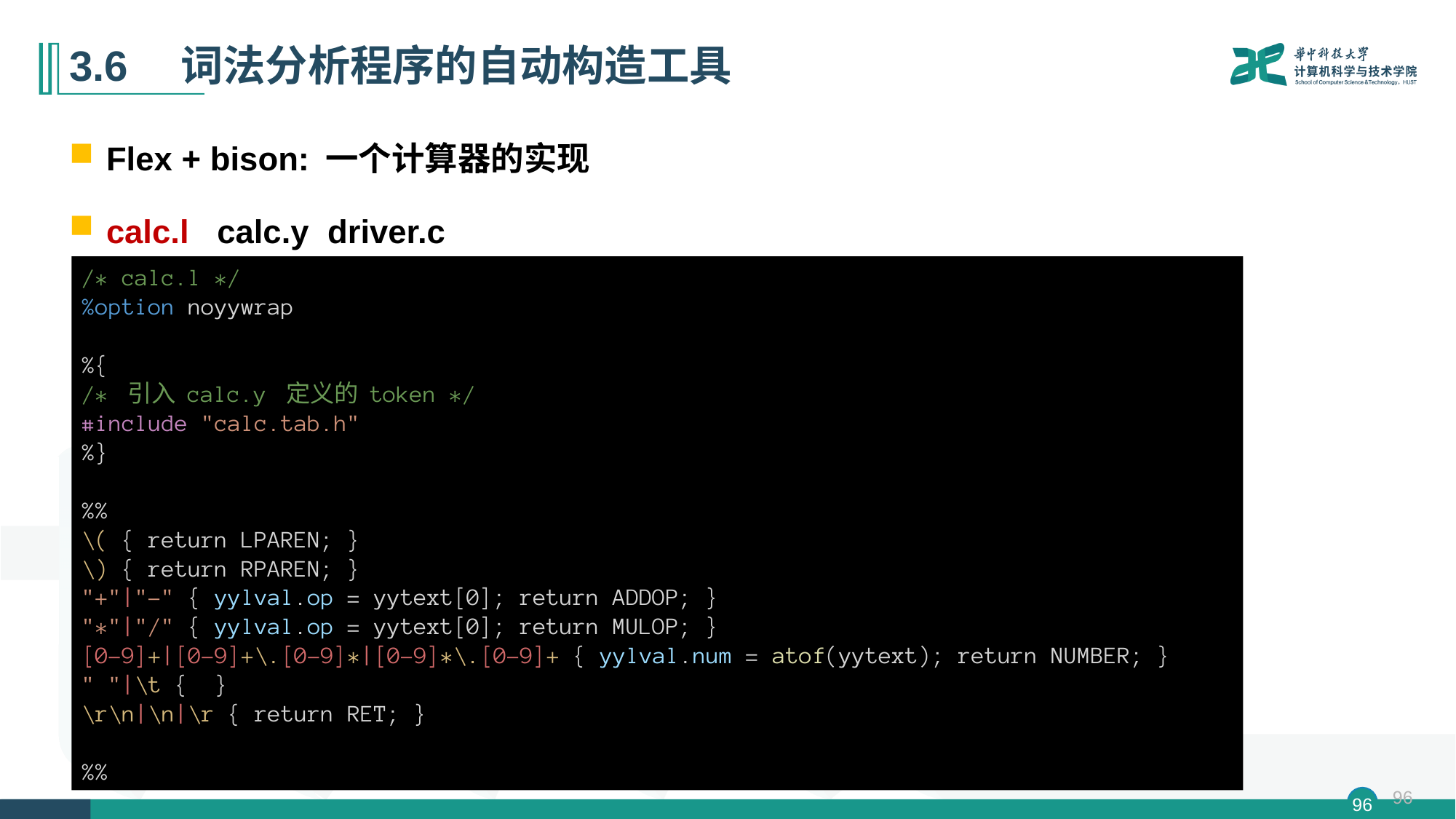

# 3.6　词法分析程序的自动构造工具
Flex + bison: 一个计算器的实现
calc.l   calc.y  driver.c
/* calc.l */
%option noyywrap
%{
/* 引入 calc.y 定义的 token */
#include "calc.tab.h"
%}
%%
\( { return LPAREN; }
\) { return RPAREN; }
"+"|"-" { yylval.op = yytext[0]; return ADDOP; }
"*"|"/" { yylval.op = yytext[0]; return MULOP; }
[0-9]+|[0-9]+\.[0-9]*|[0-9]*\.[0-9]+ { yylval.num = atof(yytext); return NUMBER; }
" "|\t {  }
\r\n|\n|\r { return RET; }
%%
96